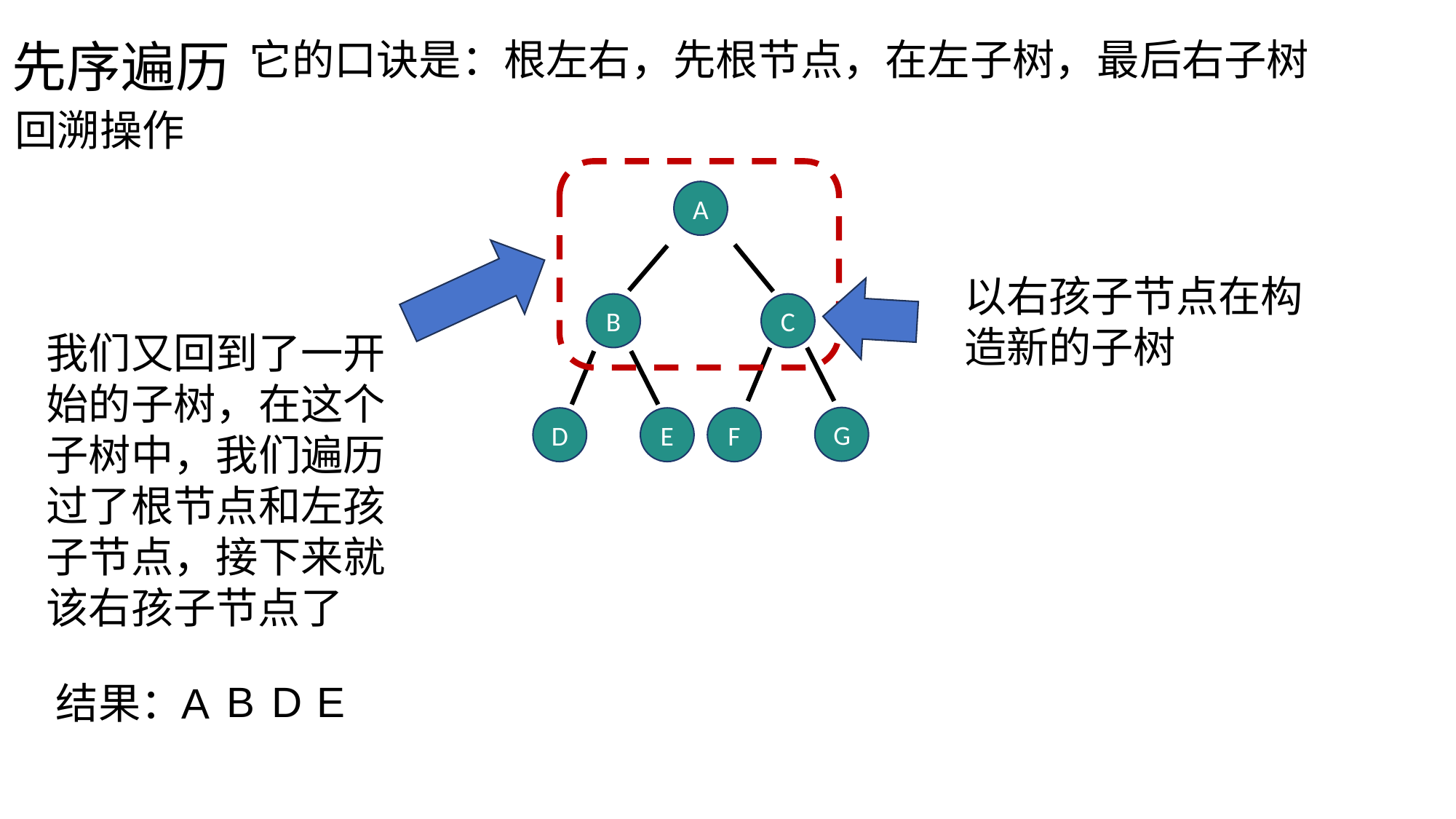

先序遍历
它的口诀是：根左右，先根节点，在左子树，最后右子树
回溯操作

A

以右孩子节点在构造新的子树

B
C
我们又回到了一开始的子树，在这个子树中，我们遍历过了根节点和左孩子节点，接下来就该右孩子节点了
G
D
E
F
B
D
E
结果：
A